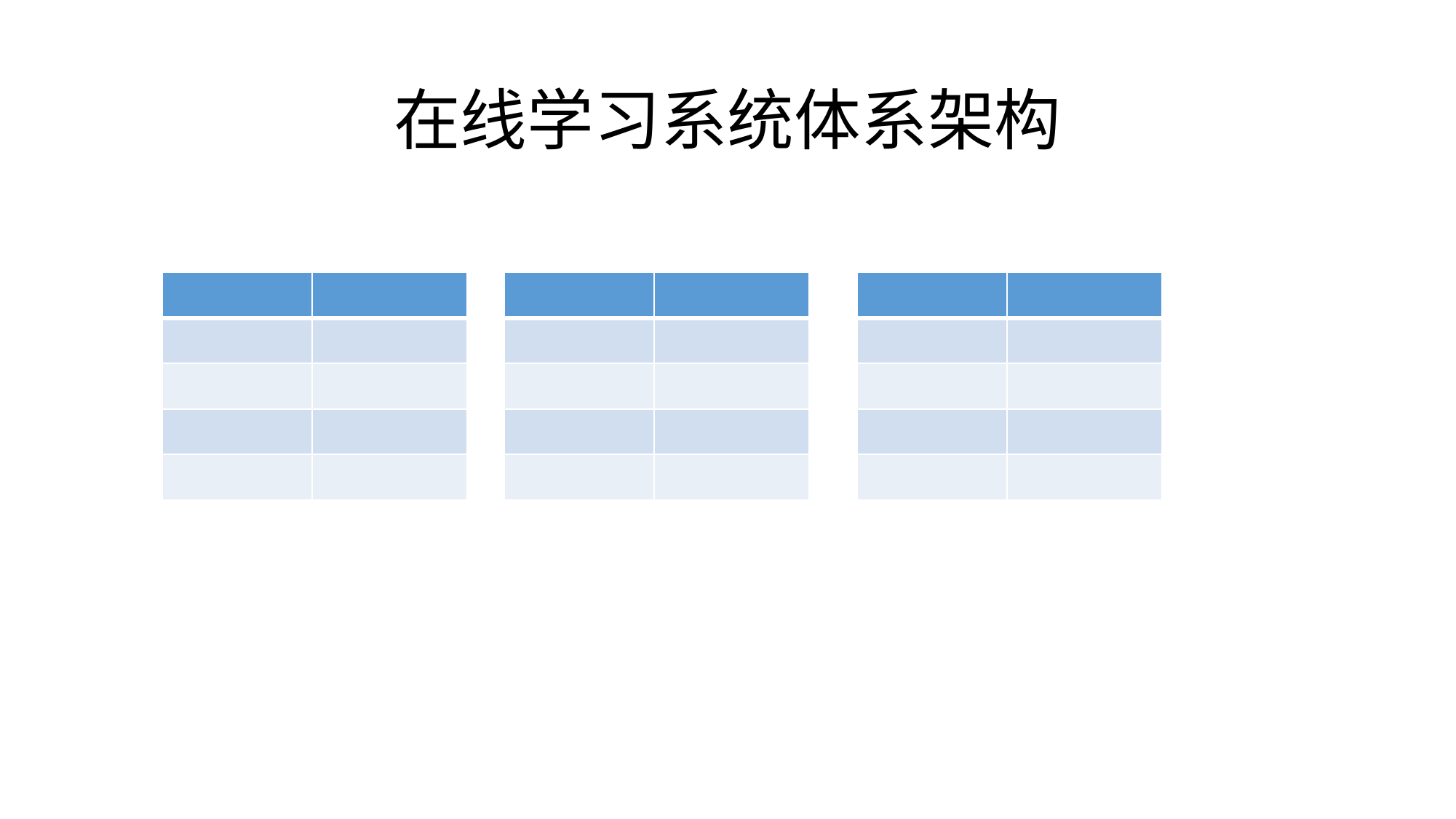

# 在线学习系统体系架构
|  |  |
| --- | --- |
|  |  |
|  |  |
|  |  |
|  |  |
|  |  |
| --- | --- |
|  |  |
|  |  |
|  |  |
|  |  |
|  |  |
| --- | --- |
|  |  |
|  |  |
|  |  |
|  |  |